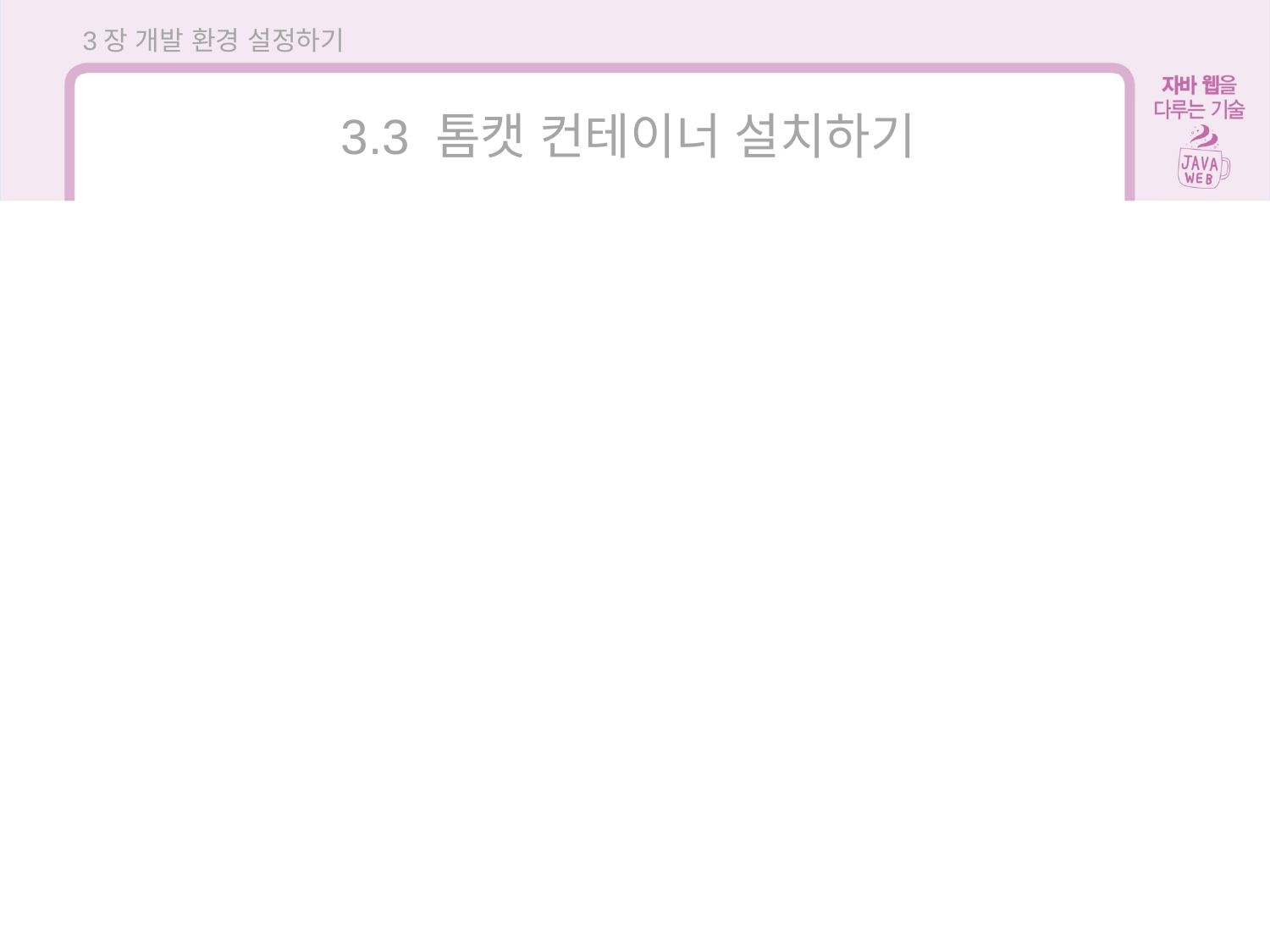

3장 개발 환경 설정하기
3.3 톰캣 컨테이너 설치하기